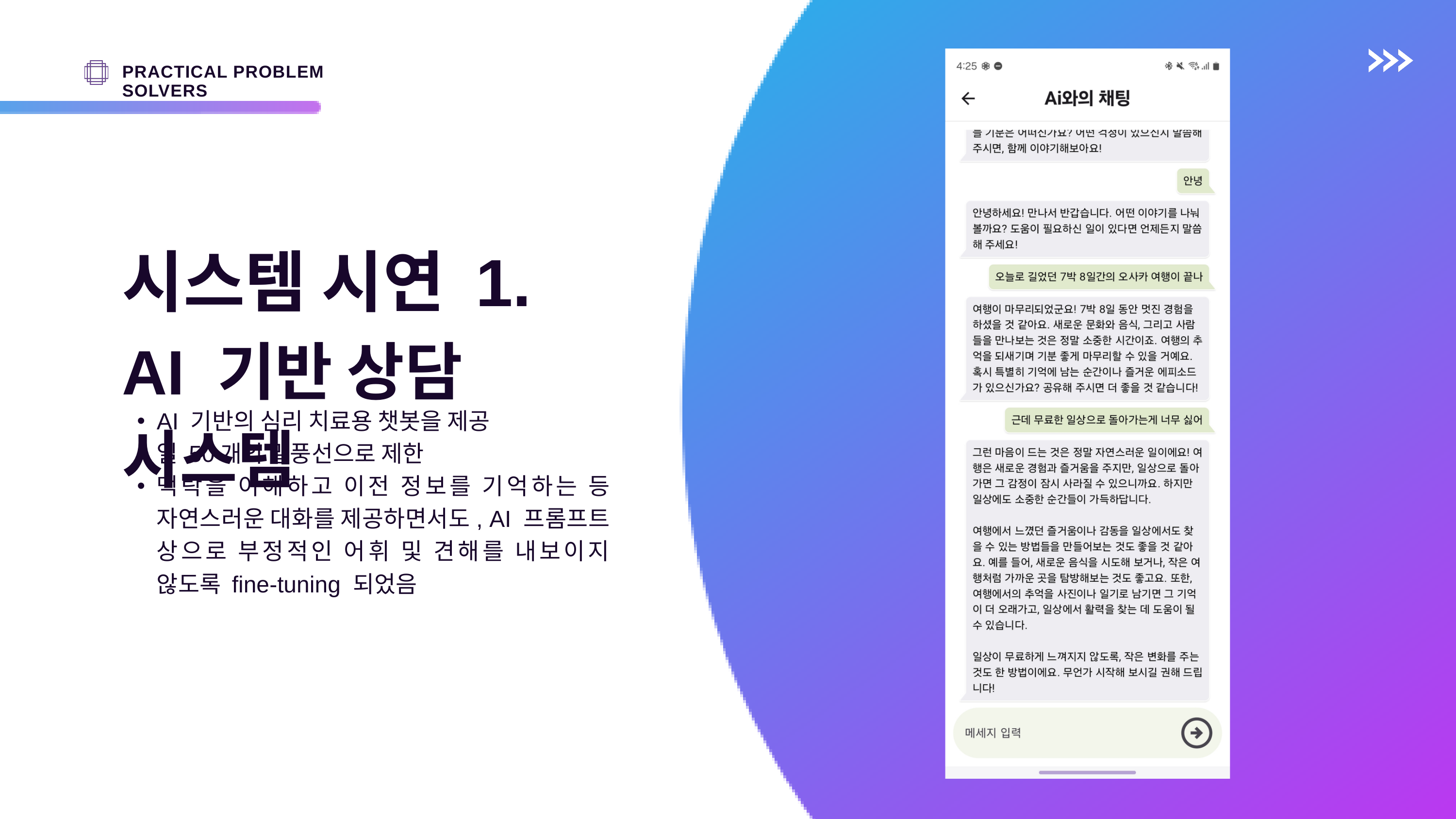

PRACTICAL PROBLEM SOLVERS

시스템 시연 1.
AI 기반 상담 시스템
AI 기반의 심리 치료용 챗봇을 제공
일 50개의 말풍선으로 제한
맥락을 이해하고 이전 정보를 기억하는 등 자연스러운 대화를 제공하면서도, AI 프롬프트 상으로 부정적인 어휘 및 견해를 내보이지 않도록 fine-tuning 되었음